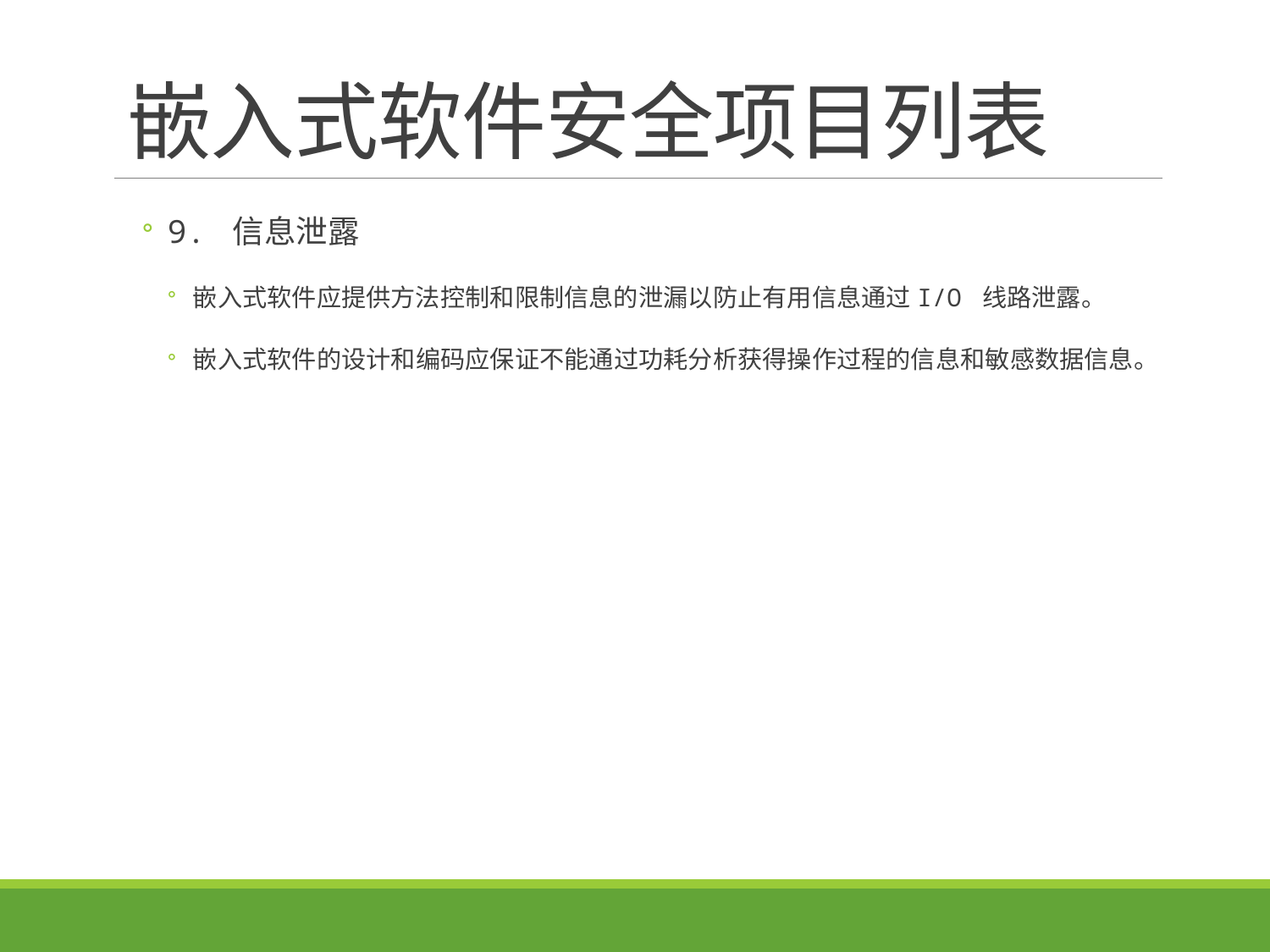

# 嵌入式软件安全项目列表
9. 信息泄露
嵌入式软件应提供方法控制和限制信息的泄漏以防止有用信息通过I/O 线路泄露。
嵌入式软件的设计和编码应保证不能通过功耗分析获得操作过程的信息和敏感数据信息。